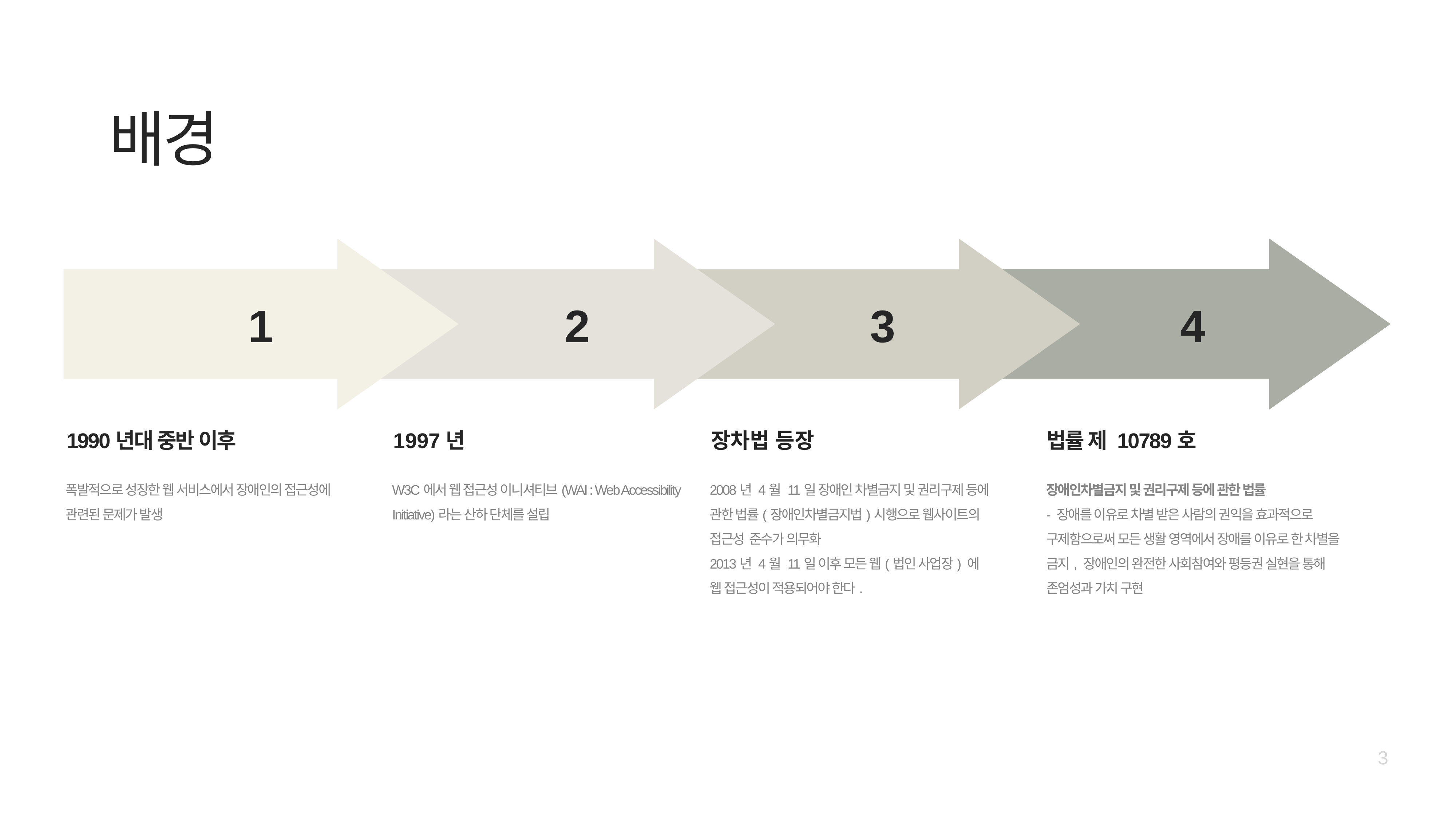

배경
1
2
3
4
장차법 등장
1990년대 중반 이후
1997년
법률 제 10789호
폭발적으로 성장한 웹 서비스에서 장애인의 접근성에 관련된 문제가 발생
W3C에서 웹 접근성 이니셔티브(WAI : Web Accessibility Initiative)라는 산하 단체를 설립
장애인차별금지 및 권리구제 등에 관한 법률
- 장애를 이유로 차별 받은 사람의 권익을 효과적으로 구제함으로써 모든 생활 영역에서 장애를 이유로 한 차별을 금지, 장애인의 완전한 사회참여와 평등권 실현을 통해 존엄성과 가치 구현
2008년 4월 11일 장애인 차별금지 및 권리구제 등에 관한 법률(장애인차별금지법)시행으로 웹사이트의 접근성  준수가 의무화
2013년 4월 11일 이후 모든 웹(법인 사업장) 에
웹 접근성이 적용되어야 한다.
3